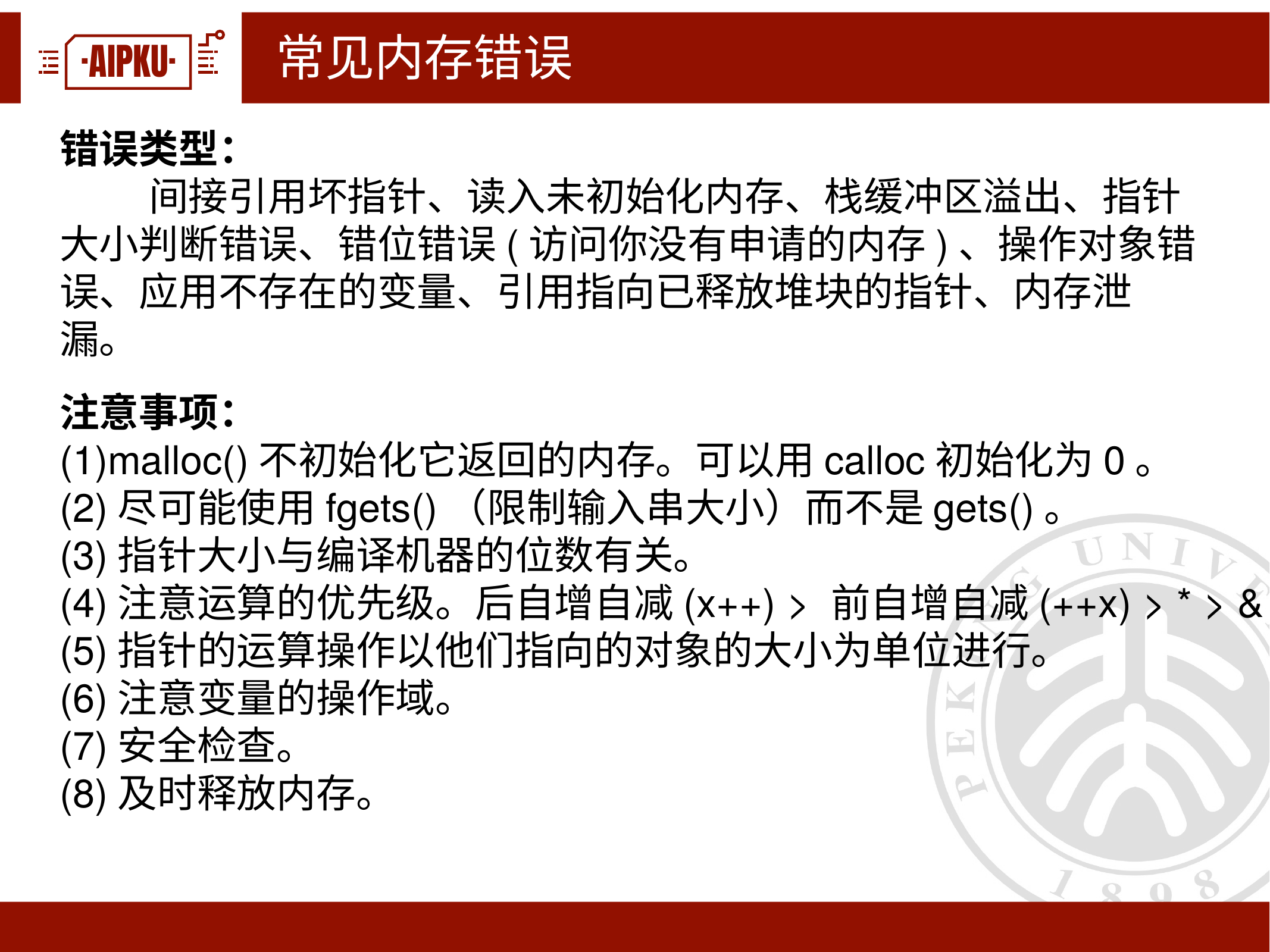

# 常见内存错误
错误类型：
	间接引用坏指针、读入未初始化内存、栈缓冲区溢出、指针大小判断错误、错位错误(访问你没有申请的内存)、操作对象错误、应用不存在的变量、引用指向已释放堆块的指针、内存泄漏。
注意事项：
(1)malloc()不初始化它返回的内存。可以用calloc初始化为0。
(2)尽可能使用fgets()（限制输入串大小）而不是gets()。
(3)指针大小与编译机器的位数有关。
(4)注意运算的优先级。后自增自减(x++) > 前自增自减(++x) > * > &
(5)指针的运算操作以他们指向的对象的大小为单位进行。
(6)注意变量的操作域。
(7)安全检查。
(8)及时释放内存。